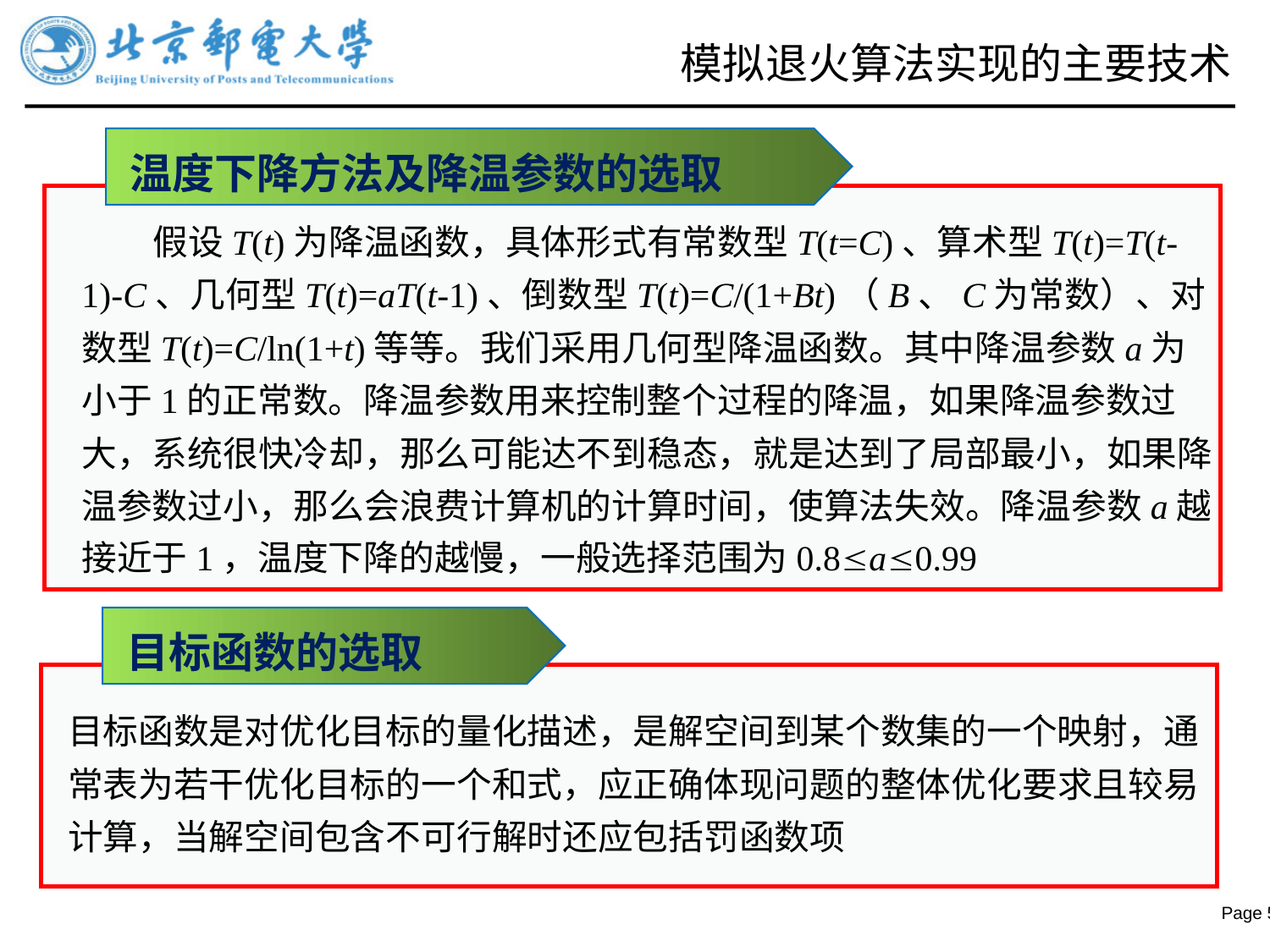

# 模拟退火算法实现的主要技术

温度下降方法及降温参数的选取

        假设T(t)为降温函数，具体形式有常数型T(t=C)、算术型T(t)=T(t-1)-C、几何型T(t)=aT(t-1)、倒数型T(t)=C/(1+Bt)（B、C为常数）、对数型T(t)=C/ln(1+t)等等。我们采用几何型降温函数。其中降温参数a为小于1的正常数。降温参数用来控制整个过程的降温，如果降温参数过大，系统很快冷却，那么可能达不到稳态，就是达到了局部最小，如果降温参数过小，那么会浪费计算机的计算时间，使算法失效。降温参数a越接近于1，温度下降的越慢，一般选择范围为0.8≤a≤0.99

目标函数的选取

目标函数是对优化目标的量化描述，是解空间到某个数集的一个映射，通常表为若干优化目标的一个和式，应正确体现问题的整体优化要求且较易计算，当解空间包含不可行解时还应包括罚函数项